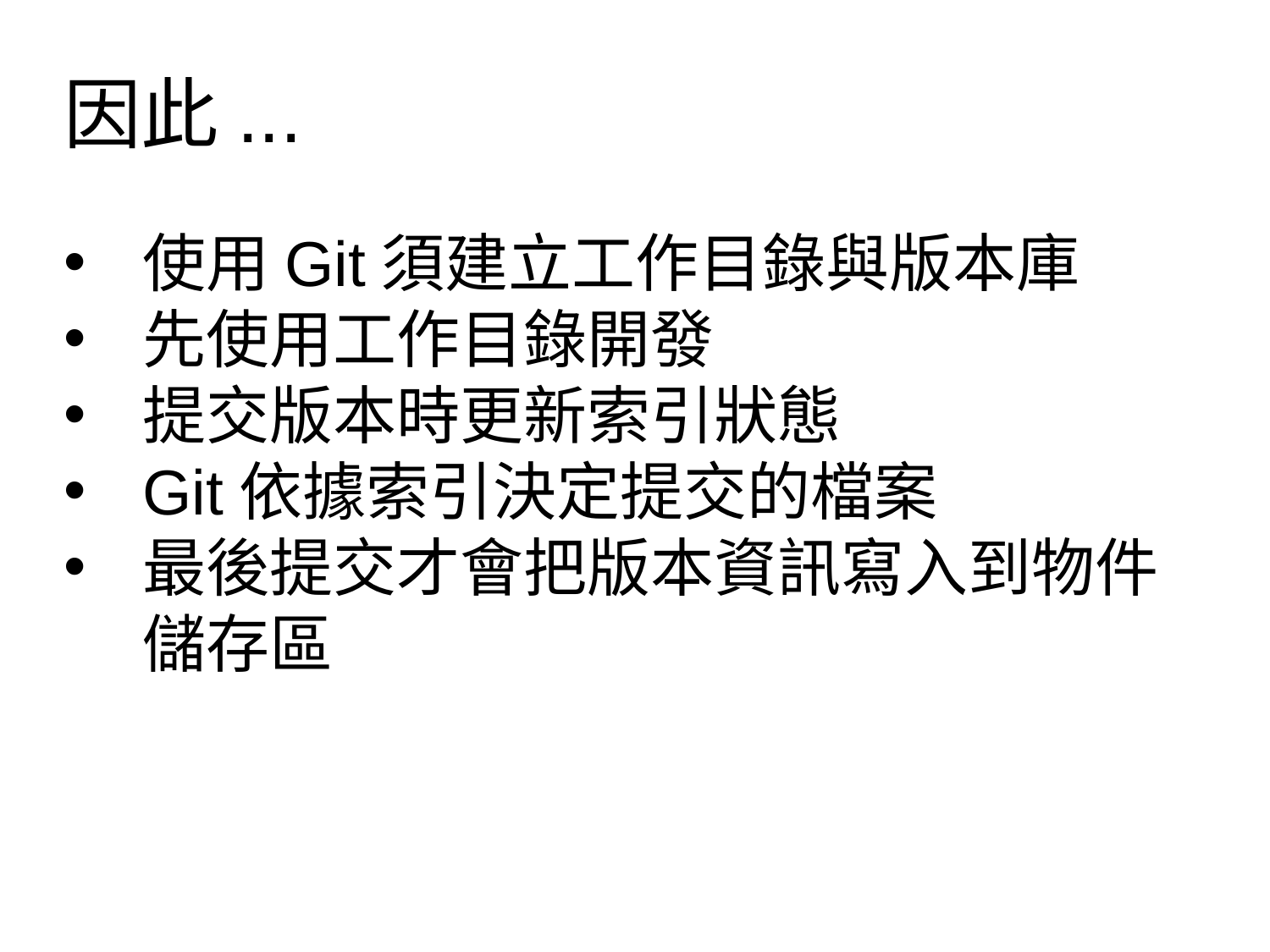

因此...
使用Git須建立工作目錄與版本庫
先使用工作目錄開發
提交版本時更新索引狀態
Git依據索引決定提交的檔案
最後提交才會把版本資訊寫入到物件儲存區